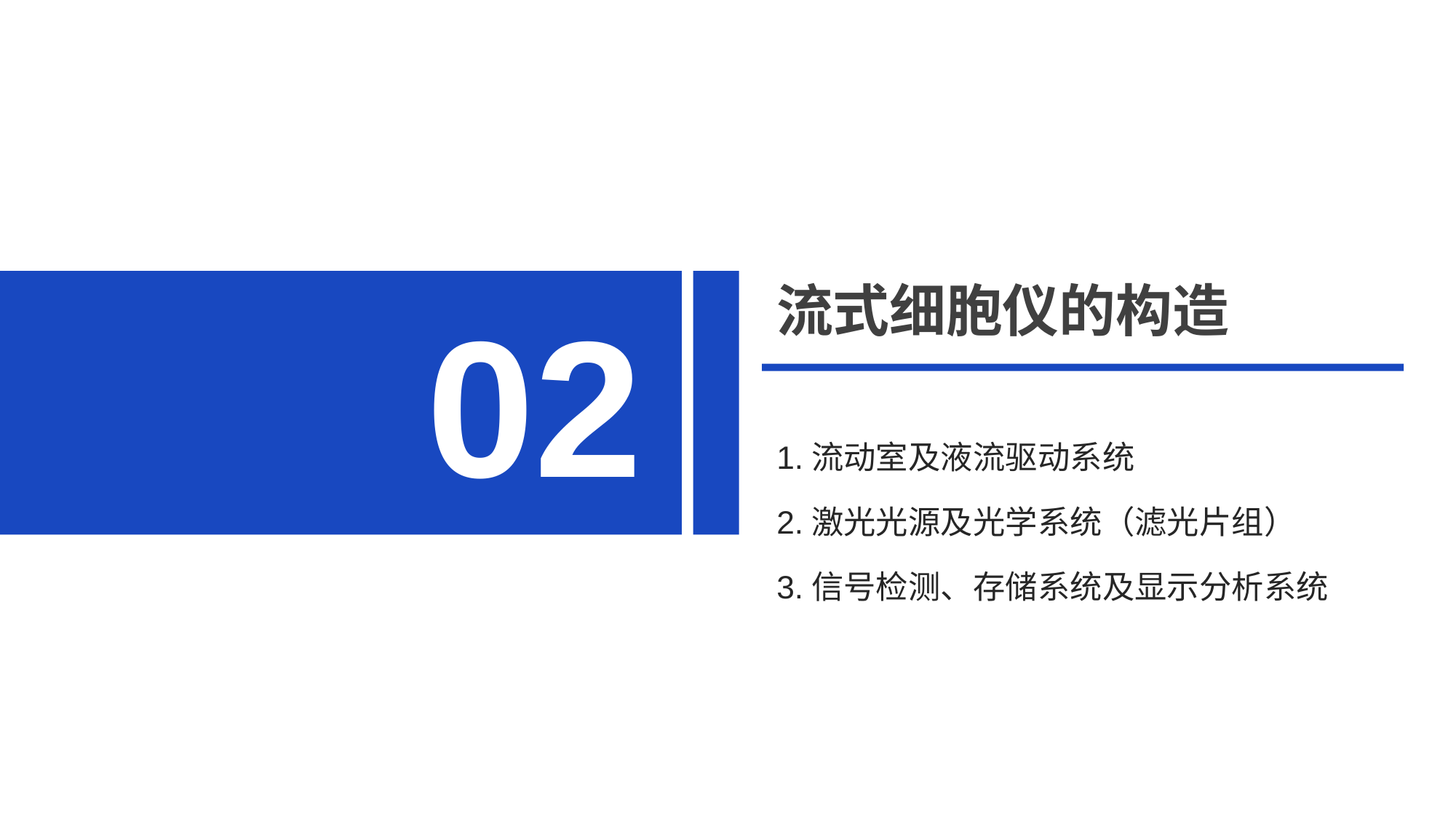

流式细胞仪的构造
02

1.流动室及液流驱动系统
2.激光光源及光学系统（滤光片组）
3.信号检测、存储系统及显示分析系统